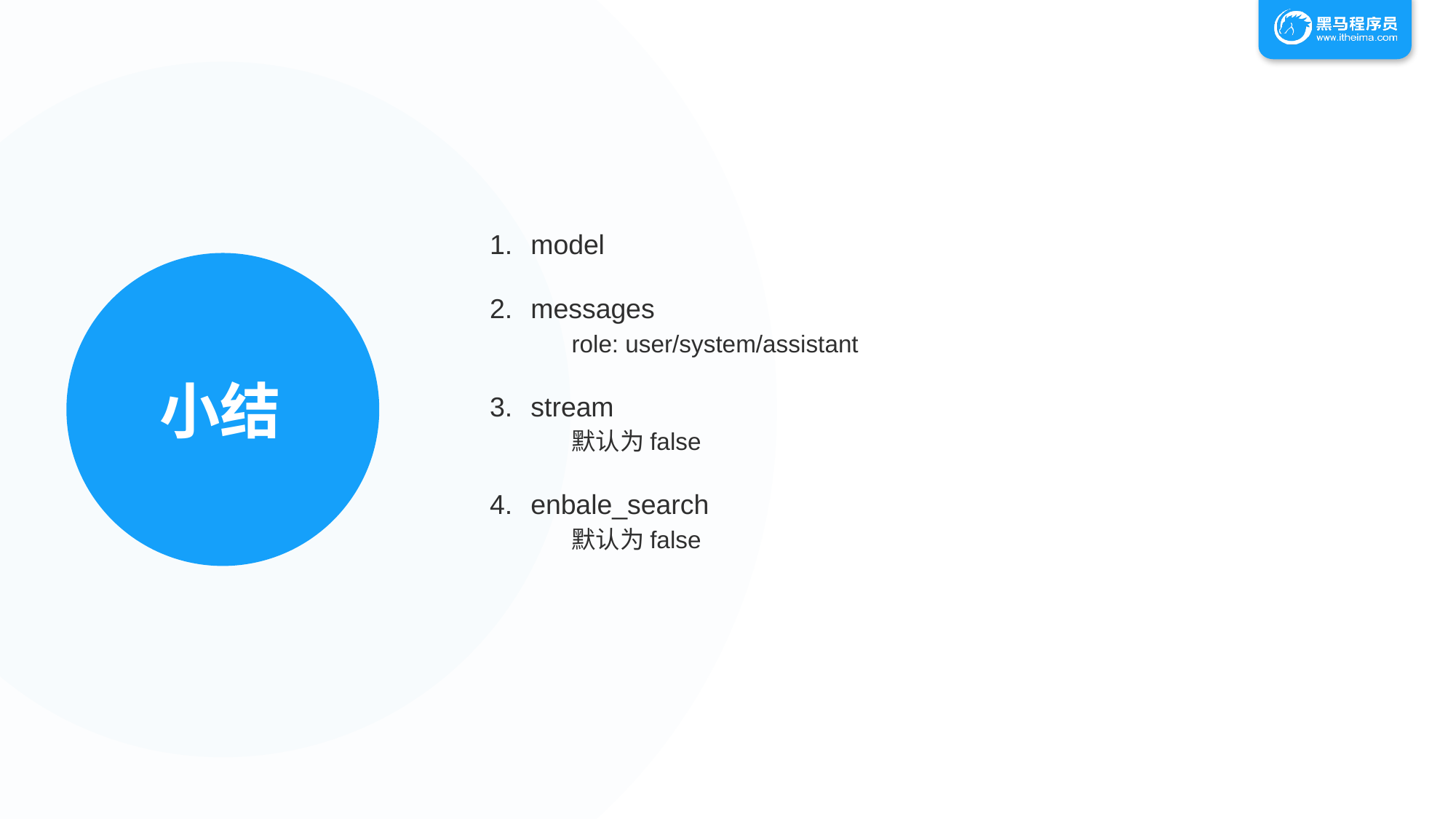

model
messages
role: user/system/assistant
stream
默认为false
enbale_search
默认为false